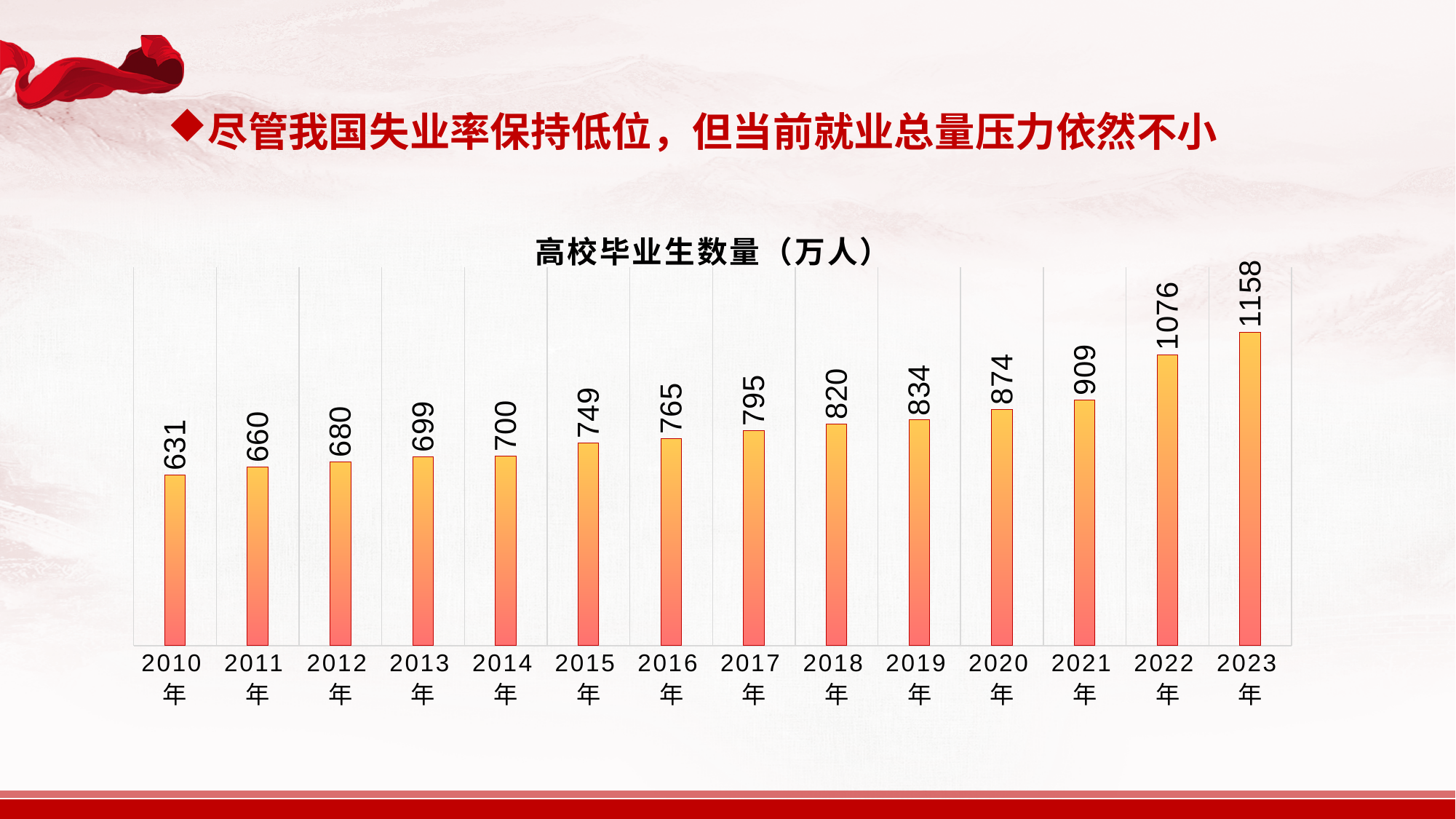

尽管我国失业率保持低位，但当前就业总量压力依然不小

### Chart: 高校毕业生数量（万人）

| Category |  |
|---|---|
| 2010年 | 631.0 |
| 2011年 | 660.0 |
| 2012年 | 680.0 |
| 2013年 | 699.0 |
| 2014年 | 700.0 |
| 2015年 | 749.0 |
| 2016年 | 765.0 |
| 2017年 | 795.0 |
| 2018年 | 820.0 |
| 2019年 | 834.0 |
| 2020年 | 874.0 |
| 2021年 | 909.0 |
| 2022年 | 1076.0 |
| 2023年 | 1158.0 |